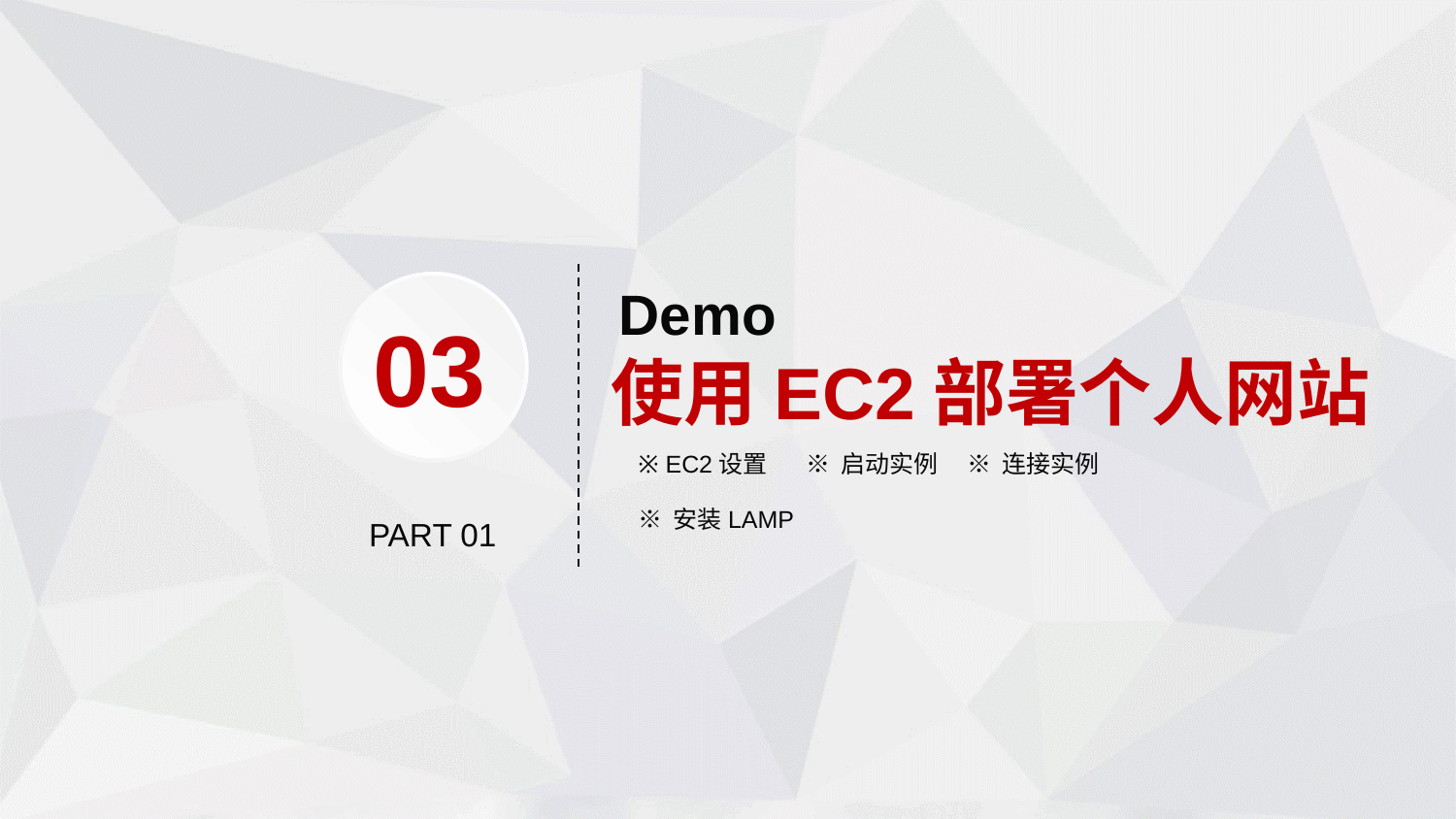

Demo
使用EC2部署个人网站

03
※ EC2设置
※ 启动实例
※ 连接实例
※ 安装LAMP
PART 01